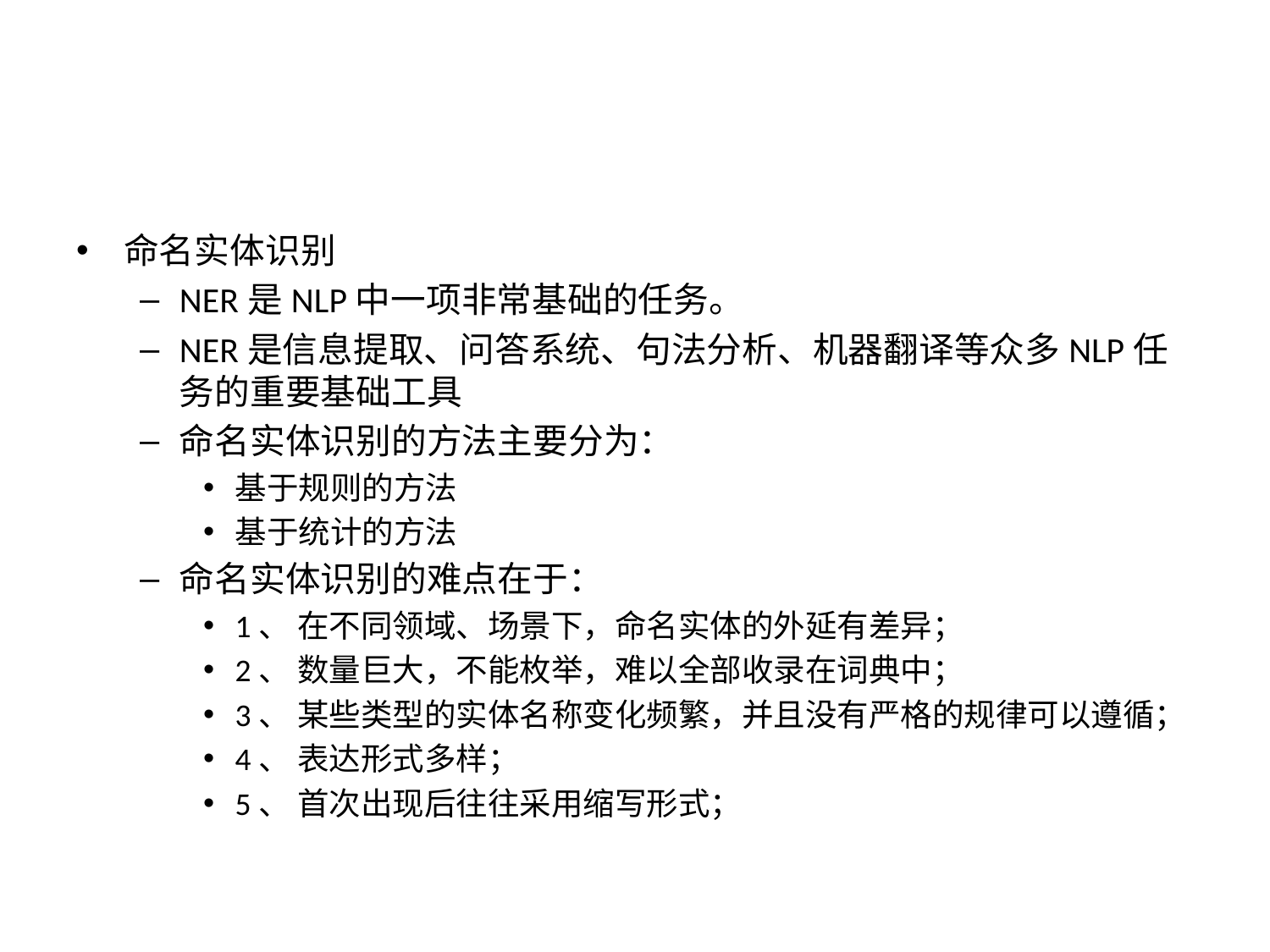

#
命名实体识别
NER是NLP中一项非常基础的任务。
NER是信息提取、问答系统、句法分析、机器翻译等众多NLP任务的重要基础工具
命名实体识别的方法主要分为：
基于规则的方法
基于统计的方法
命名实体识别的难点在于：
1、 在不同领域、场景下，命名实体的外延有差异；
2、 数量巨大，不能枚举，难以全部收录在词典中；
3、 某些类型的实体名称变化频繁，并且没有严格的规律可以遵循；
4、 表达形式多样；
5、 首次出现后往往采用缩写形式；